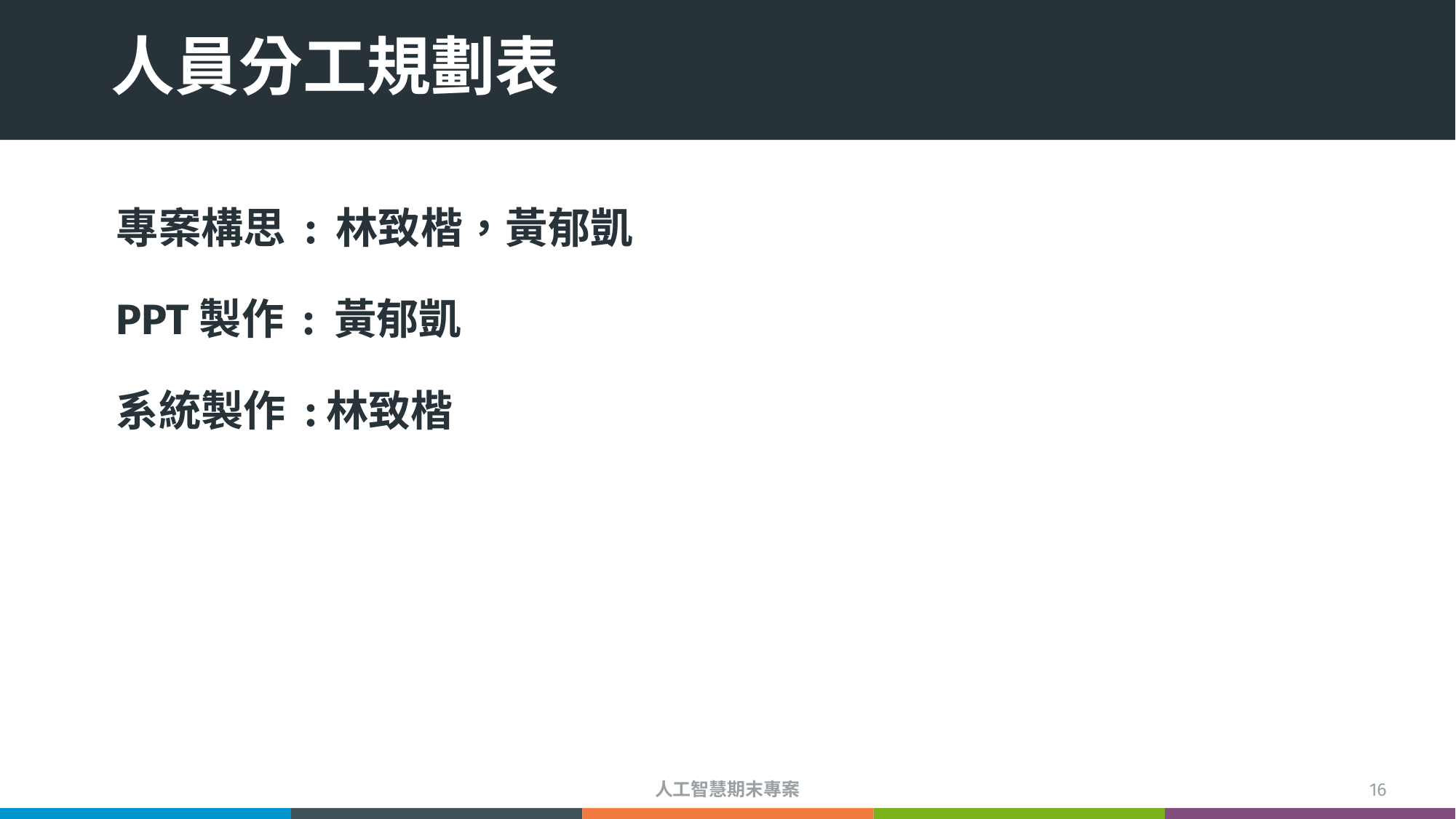

# 人員分工規劃表
專案構思 : 林致楷，黃郁凱
PPT製作 : 黃郁凱
系統製作 :林致楷
人工智慧期末專案
16